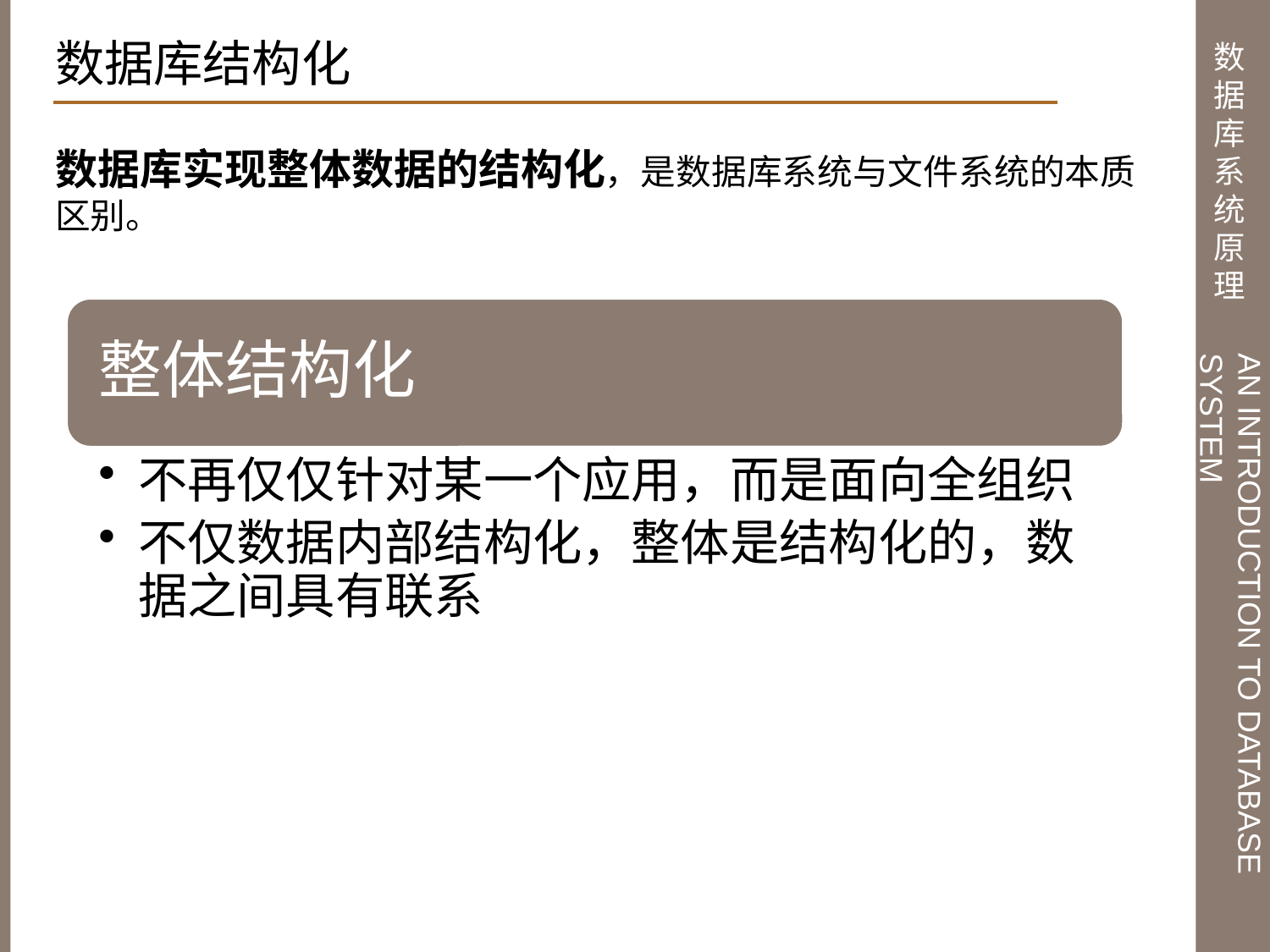

数据库结构化
数据库实现整体数据的结构化，是数据库系统与文件系统的本质区别。

整体结构化
不再仅仅针对某一个应用，而是面向全组织
不仅数据内部结构化，整体是结构化的，数据之间具有联系